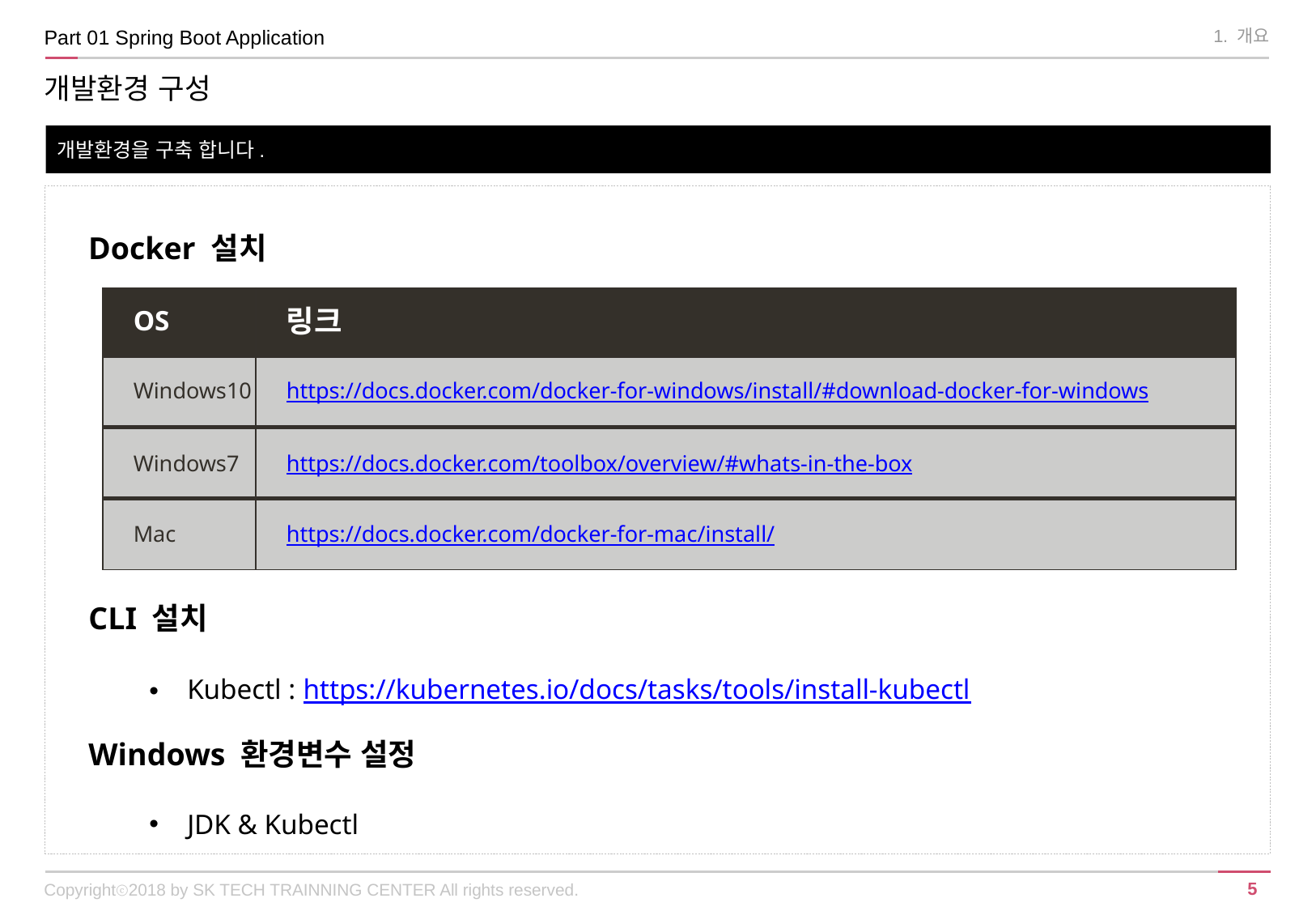

Part 01 Spring Boot Application
1. 개요
개발환경 구성
개발환경을 구축 합니다.
Docker 설치
| OS | 링크 |
| --- | --- |
| Windows10 | https://docs.docker.com/docker-for-windows/install/#download-docker-for-windows |
| Windows7 | https://docs.docker.com/toolbox/overview/#whats-in-the-box |
| Mac | https://docs.docker.com/docker-for-mac/install/ |
CLI 설치

Kubectl : https://kubernetes.io/docs/tasks/tools/install-kubectl
Windows 환경변수 설정

JDK & Kubectl
Copyrightⓒ2018 by SK TECH TRAINNING CENTER All rights reserved.